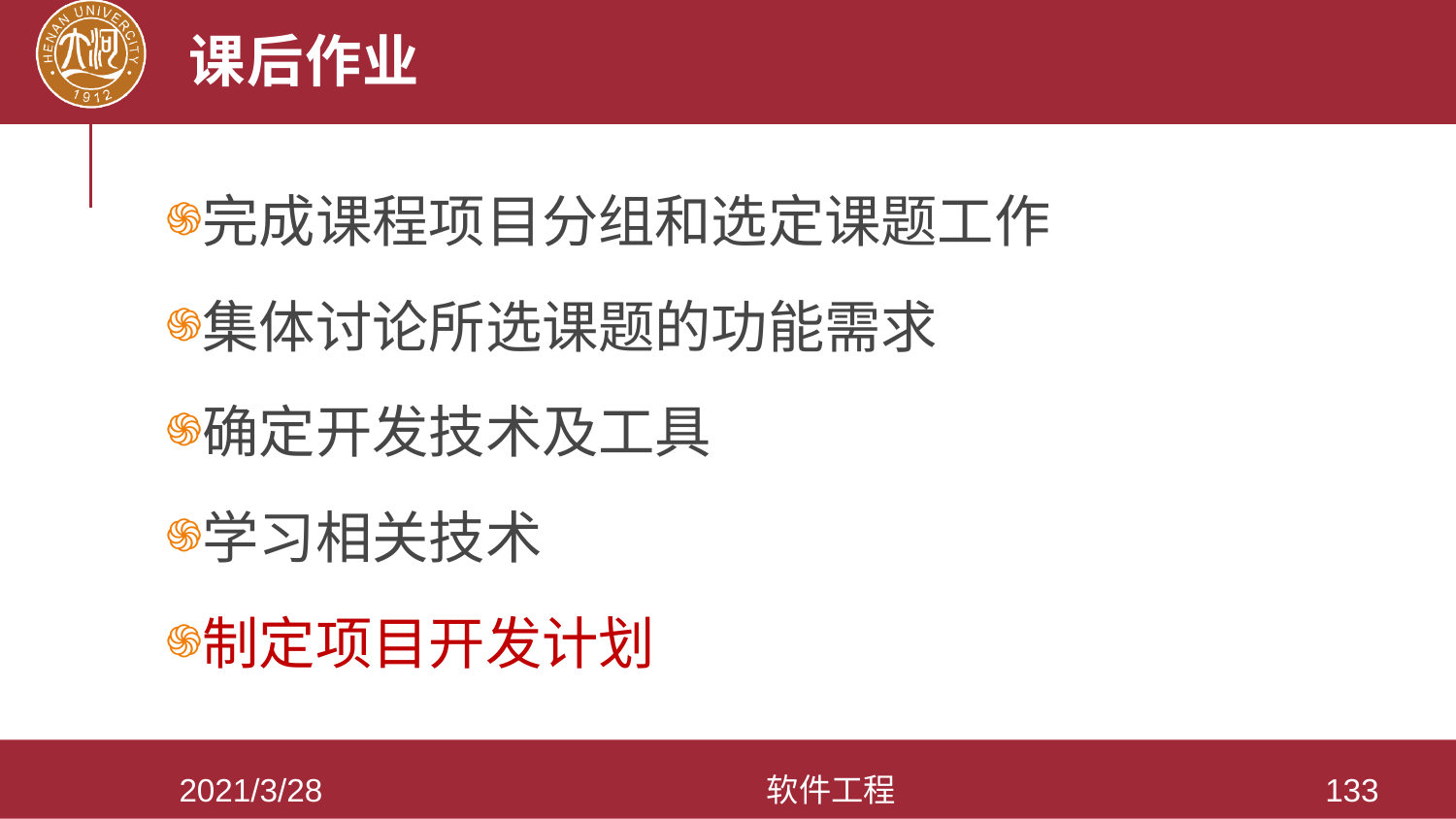

# 课后作业
完成课程项目分组和选定课题工作
集体讨论所选课题的功能需求
确定开发技术及工具
学习相关技术
制定项目开发计划
2021/3/28
软件工程
133